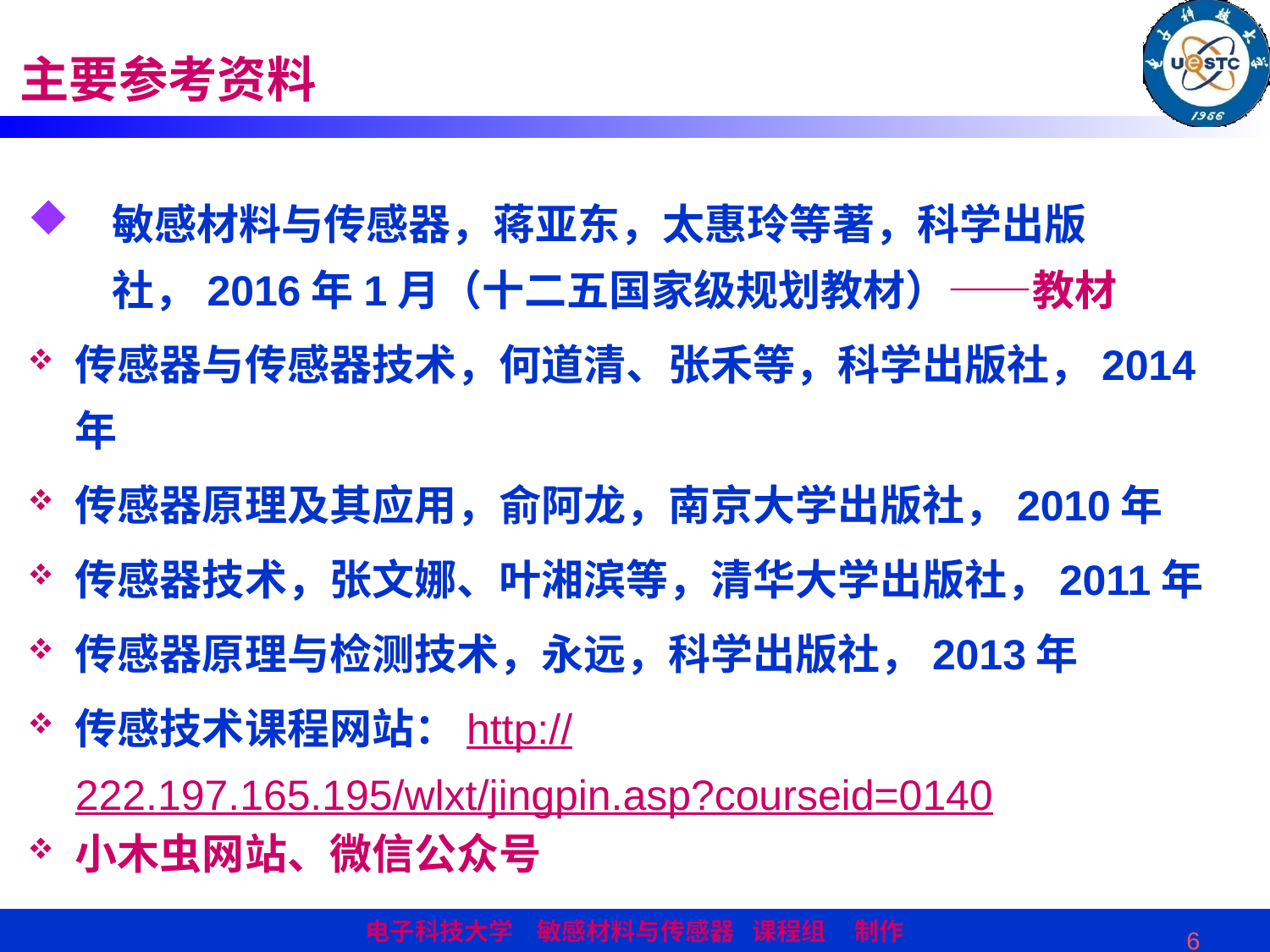

# 主要参考资料
敏感材料与传感器，蒋亚东，太惠玲等著，科学出版社，2016年1月（十二五国家级规划教材）——教材
传感器与传感器技术，何道清、张禾等，科学出版社，2014年
传感器原理及其应用，俞阿龙，南京大学出版社，2010年
传感器技术，张文娜、叶湘滨等，清华大学出版社，2011年
传感器原理与检测技术，永远，科学出版社，2013年
传感技术课程网站：http://222.197.165.195/wlxt/jingpin.asp?courseid=0140
小木虫网站、微信公众号
6